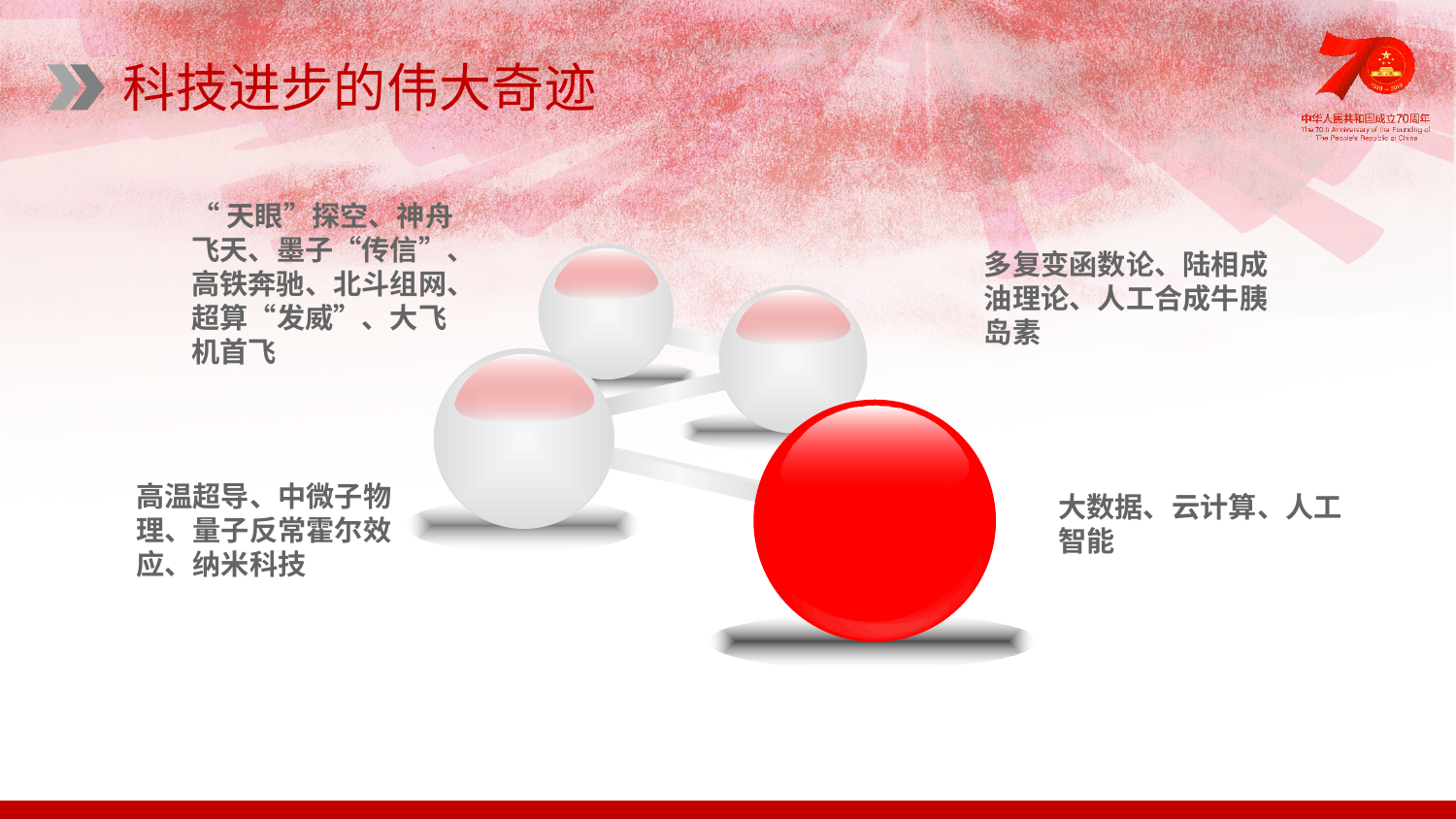

科技进步的伟大奇迹

“天眼”探空、神舟飞天、墨子“传信”、高铁奔驰、北斗组网、超算“发威”、大飞机首飞

多复变函数论、陆相成油理论、人工合成牛胰岛素

高温超导、中微子物理、量子反常霍尔效应、纳米科技

大数据、云计算、人工智能